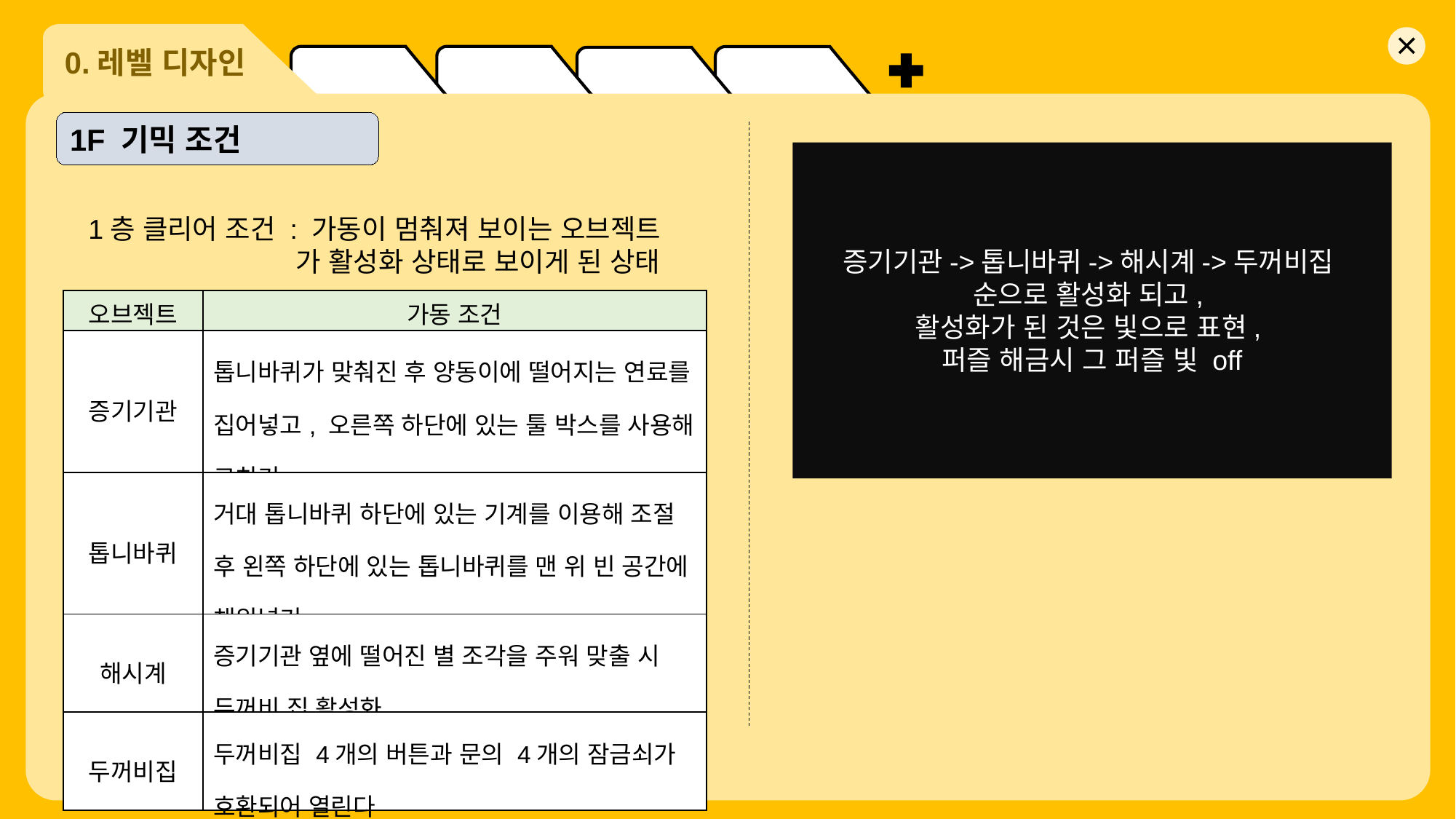

1F 기믹 조건
증기기관->톱니바퀴->해시계->두꺼비집
순으로 활성화 되고,
활성화가 된 것은 빛으로 표현,
퍼즐 해금시 그 퍼즐 빛 off
1층 클리어 조건 : 가동이 멈춰져 보이는 오브젝트
	            가 활성화 상태로 보이게 된 상태
| 오브젝트 | 가동 조건 |
| --- | --- |
| 증기기관 | 톱니바퀴가 맞춰진 후 양동이에 떨어지는 연료를 집어넣고, 오른쪽 하단에 있는 툴 박스를 사용해 고치기 |
| 톱니바퀴 | 거대 톱니바퀴 하단에 있는 기계를 이용해 조절 후 왼쪽 하단에 있는 톱니바퀴를 맨 위 빈 공간에 채워넣기 |
| 해시계 | 증기기관 옆에 떨어진 별 조각을 주워 맞출 시 두꺼비 집 활성화 |
| 두꺼비집 | 두꺼비집 4개의 버튼과 문의 4개의 잠금쇠가 호환되어 열린다 |